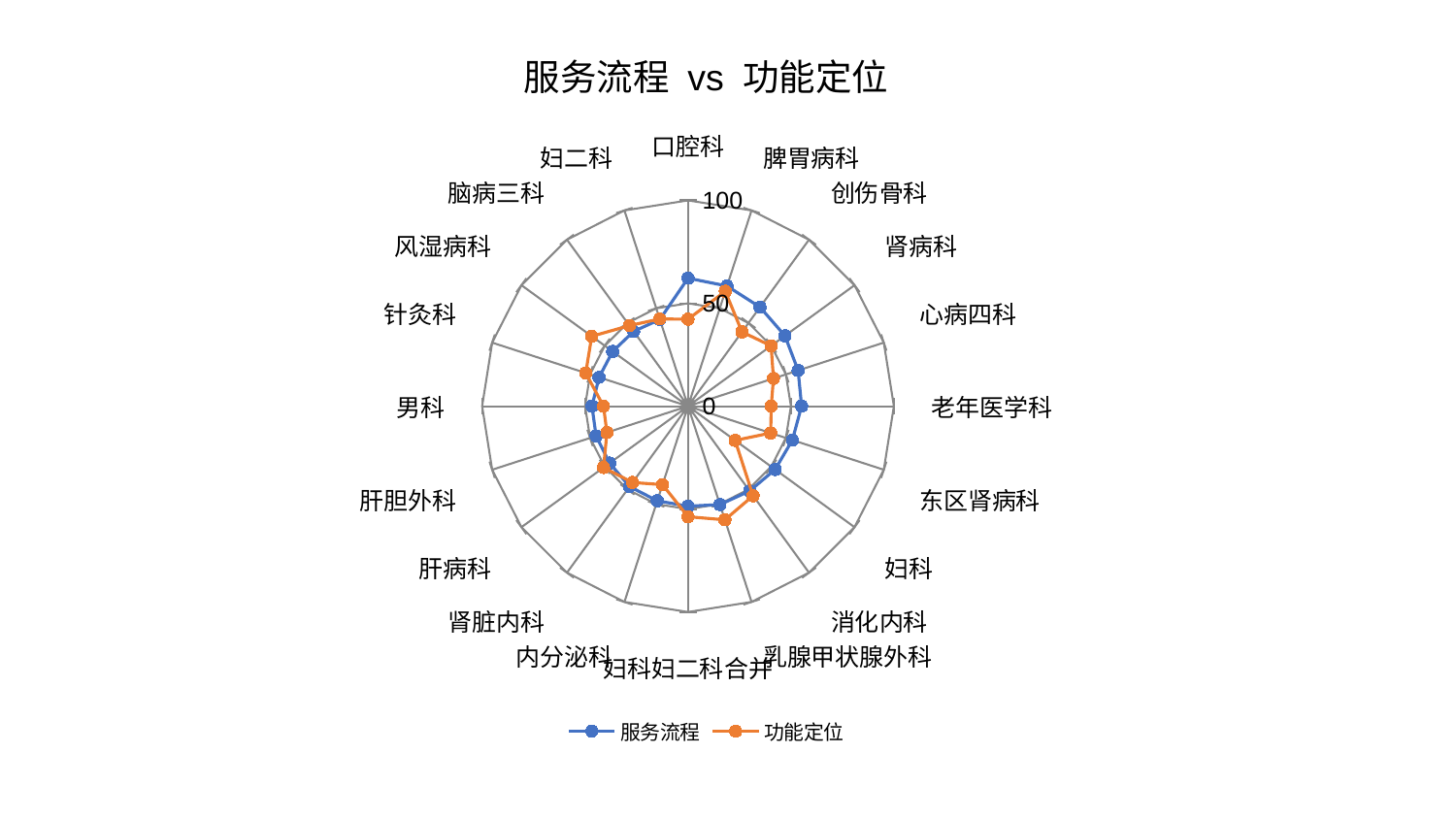

### Chart: 服务流程 vs 功能定位

| Category | 服务流程 | 功能定位 |
|---|---|---|
| 口腔科 | 62.20749552608783 | 42.285048405988285 |
| 脾胃病科 | 61.403068824954254 | 58.69327096920498 |
| 创伤骨科 | 59.50417901641095 | 44.61960405949586 |
| 肾病科 | 58.2153025753298 | 49.91162975060748 |
| 心病四科 | 56.235201302808605 | 43.651439087150784 |
| 老年医学科 | 55.192162178898 | 40.436446349173195 |
| 东区肾病科 | 53.31187827904482 | 42.242328489112666 |
| 妇科 | 52.33981838844412 | 28.287684247898017 |
| 消化内科 | 50.95444464860875 | 53.79911322119948 |
| 乳腺甲状腺外科 | 50.26954681056437 | 58.070266326079356 |
| 妇科妇二科合并 | 48.606148581203016 | 53.72511820656986 |
| 内分泌科 | 48.34090541149249 | 40.09088224295847 |
| 肾脏内科 | 48.29416877276853 | 45.837732828365496 |
| 肝病科 | 47.05854265190923 | 50.69287380432345 |
| 肝胆外科 | 46.94878086531904 | 41.4124704380605 |
| 男科 | 46.65091545541996 | 41.04181331066851 |
| 针灸科 | 45.420092658465066 | 52.23736276695188 |
| 风湿病科 | 45.268329412557854 | 57.80582453212272 |
| 脑病三科 | 44.94137757071963 | 48.41186095452554 |
| 妇二科 | 44.317081845543015 | 44.572542631336695 |
107